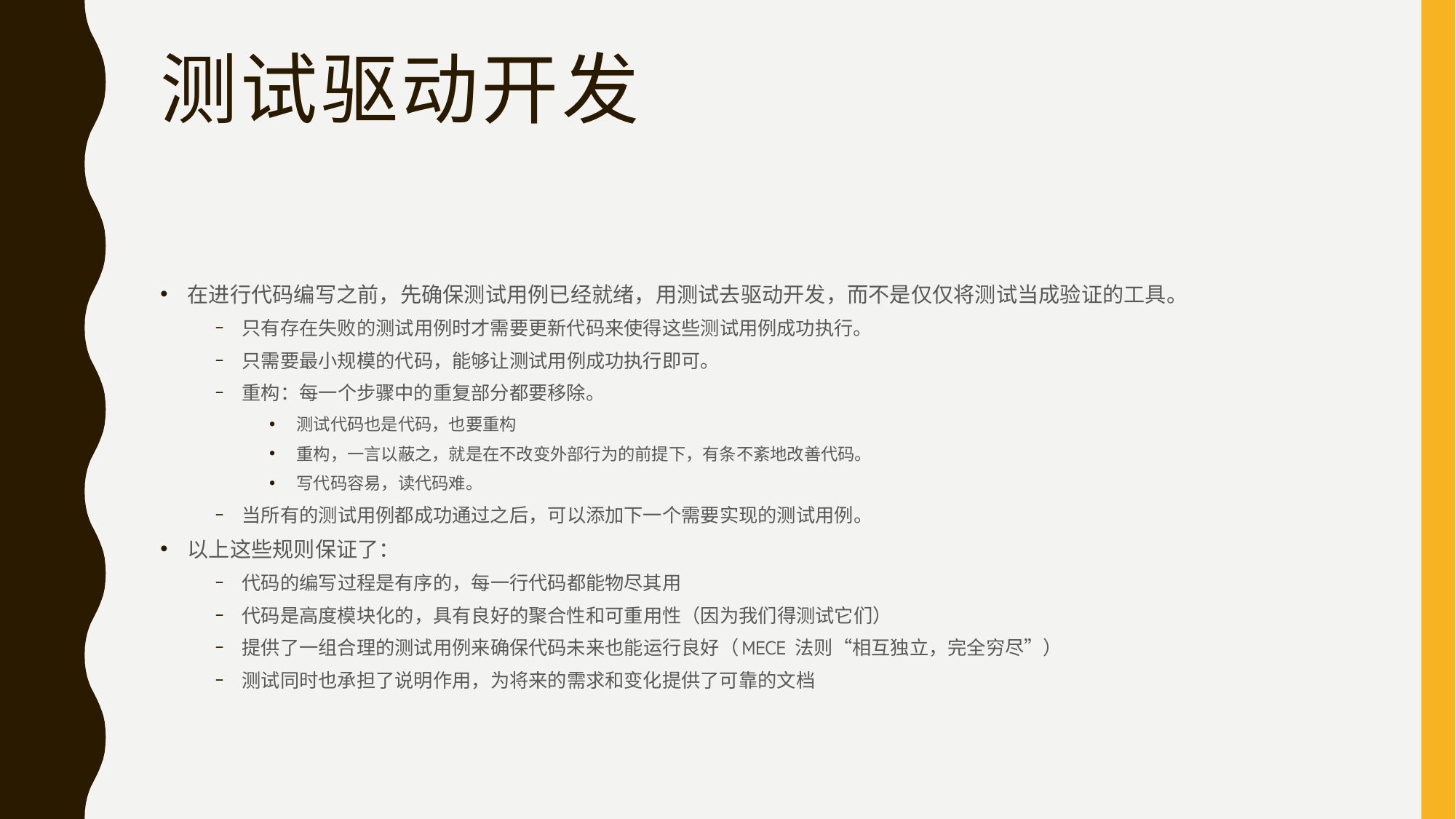

# 测试驱动开发
在进行代码编写之前，先确保测试用例已经就绪，用测试去驱动开发，而不是仅仅将测试当成验证的工具。
只有存在失败的测试用例时才需要更新代码来使得这些测试用例成功执行。
只需要最小规模的代码，能够让测试用例成功执行即可。
重构：每一个步骤中的重复部分都要移除。
测试代码也是代码，也要重构
重构，一言以蔽之，就是在不改变外部行为的前提下，有条不紊地改善代码。
写代码容易，读代码难。
当所有的测试用例都成功通过之后，可以添加下一个需要实现的测试用例。
以上这些规则保证了：
代码的编写过程是有序的，每一行代码都能物尽其用
代码是高度模块化的，具有良好的聚合性和可重用性（因为我们得测试它们）
提供了一组合理的测试用例来确保代码未来也能运行良好（MECE 法则“相互独立，完全穷尽”）
测试同时也承担了说明作用，为将来的需求和变化提供了可靠的文档